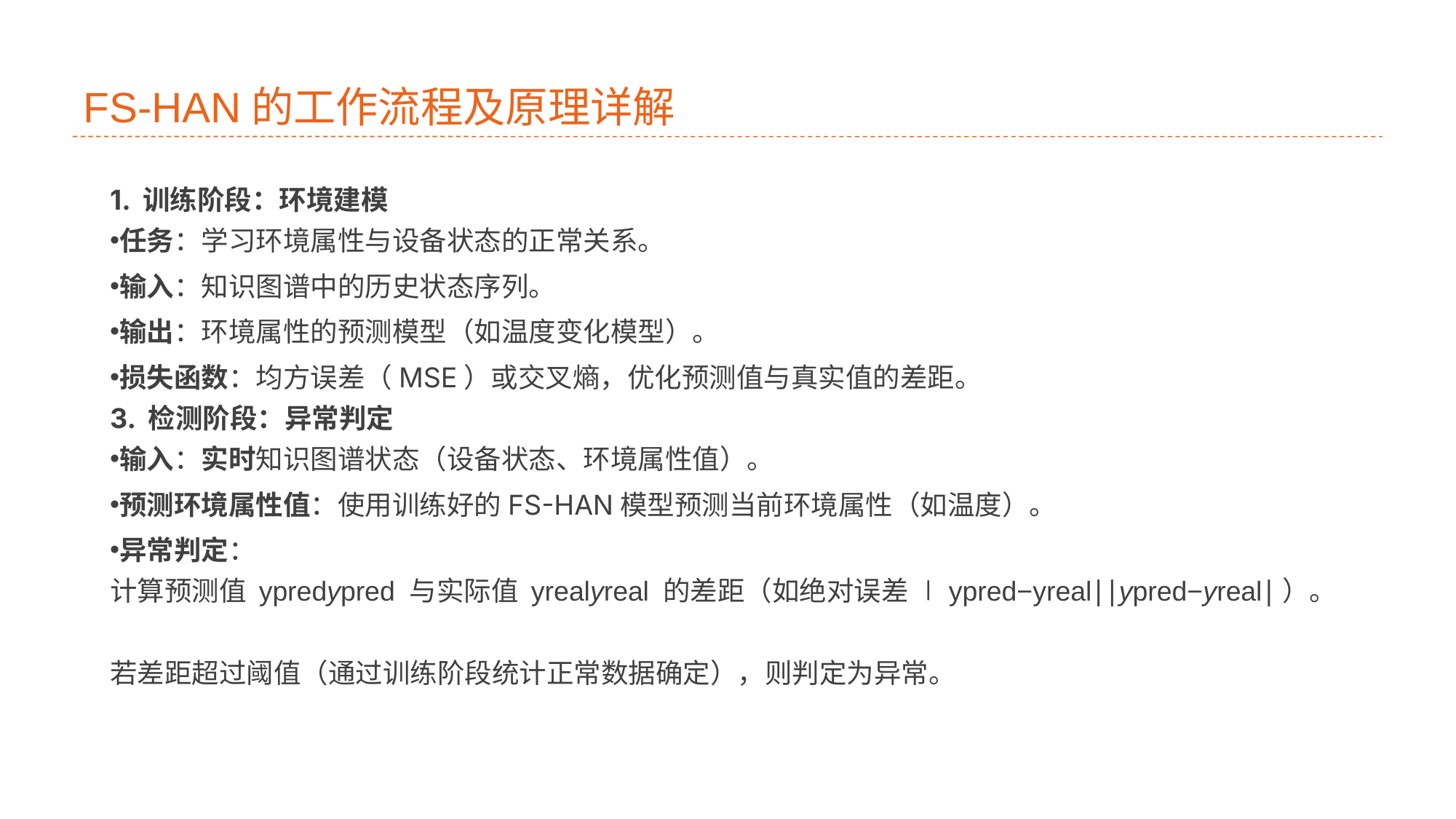

# FS-HAN的工作流程及原理详解
1. 训练阶段：环境建模
任务：学习环境属性与设备状态的正常关系。
输入：知识图谱中的历史状态序列。
输出：环境属性的预测模型（如温度变化模型）。
损失函数：均方误差（MSE）或交叉熵，优化预测值与真实值的差距。
3. 检测阶段：异常判定
输入：实时知识图谱状态（设备状态、环境属性值）。
预测环境属性值：使用训练好的FS-HAN模型预测当前环境属性（如温度）。
异常判定：
计算预测值 ypredypred​ 与实际值 yrealyreal​ 的差距（如绝对误差 ∣ypred−yreal∣∣ypred​−yreal​∣）。
若差距超过阈值（通过训练阶段统计正常数据确定），则判定为异常。